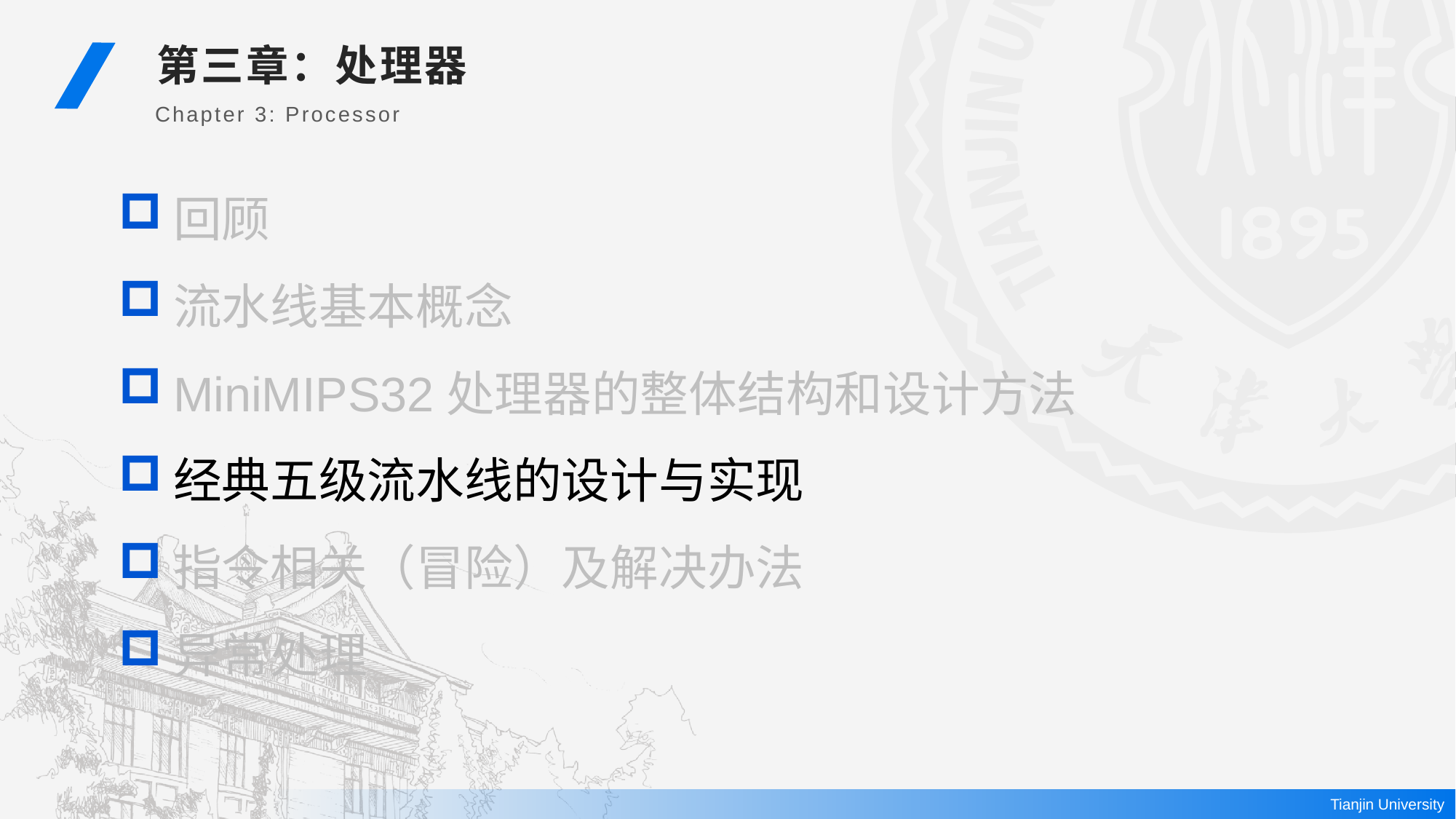

第三章：处理器
Chapter 3: Processor
回顾
流水线基本概念
MiniMIPS32处理器的整体结构和设计方法
经典五级流水线的设计与实现
指令相关（冒险）及解决办法
异常处理